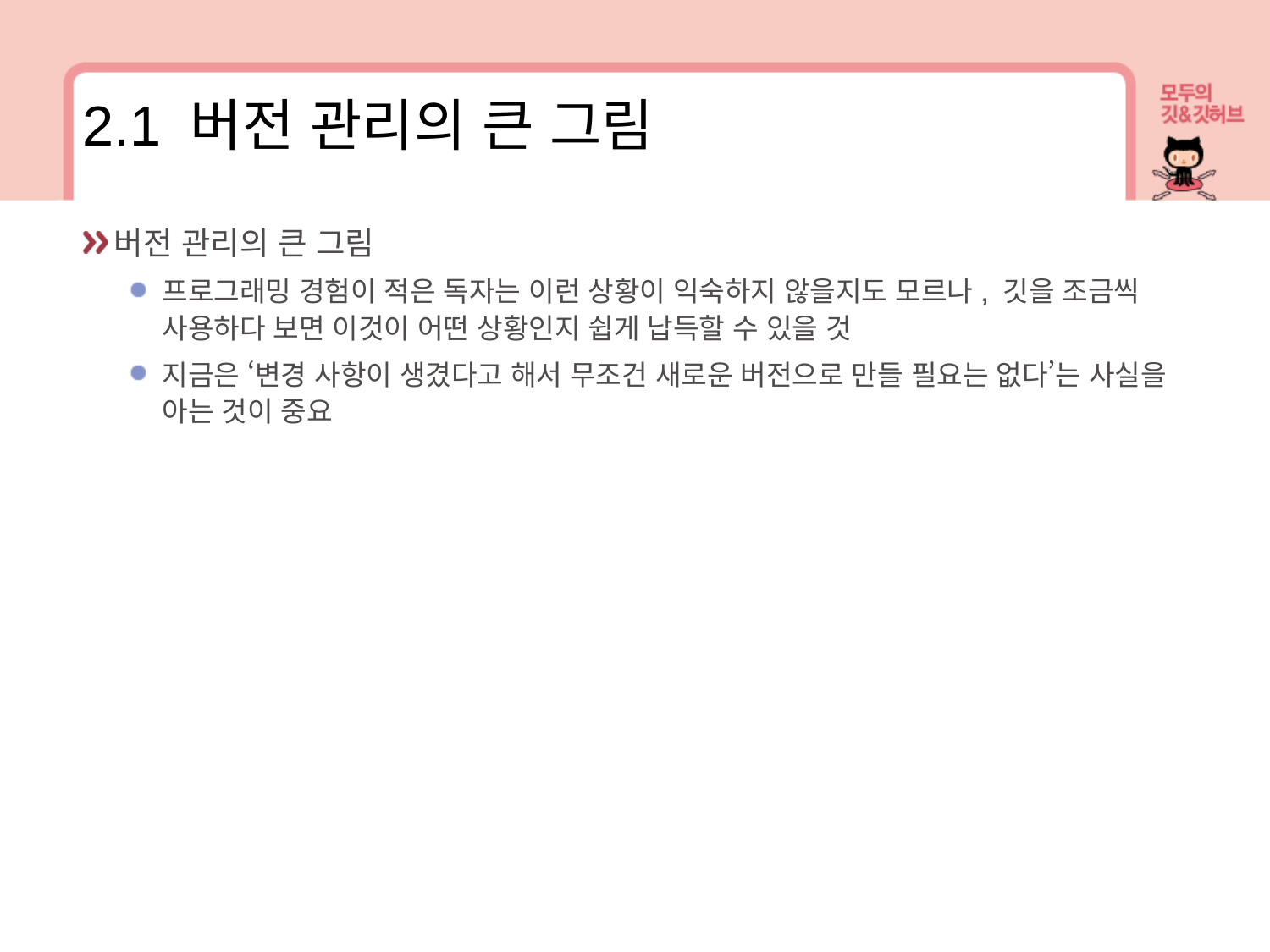

2.1 버전 관리의 큰 그림
버전 관리의 큰 그림
프로그래밍 경험이 적은 독자는 이런 상황이 익숙하지 않을지도 모르나, 깃을 조금씩 사용하다 보면 이것이 어떤 상황인지 쉽게 납득할 수 있을 것
지금은 ‘변경 사항이 생겼다고 해서 무조건 새로운 버전으로 만들 필요는 없다’는 사실을 아는 것이 중요